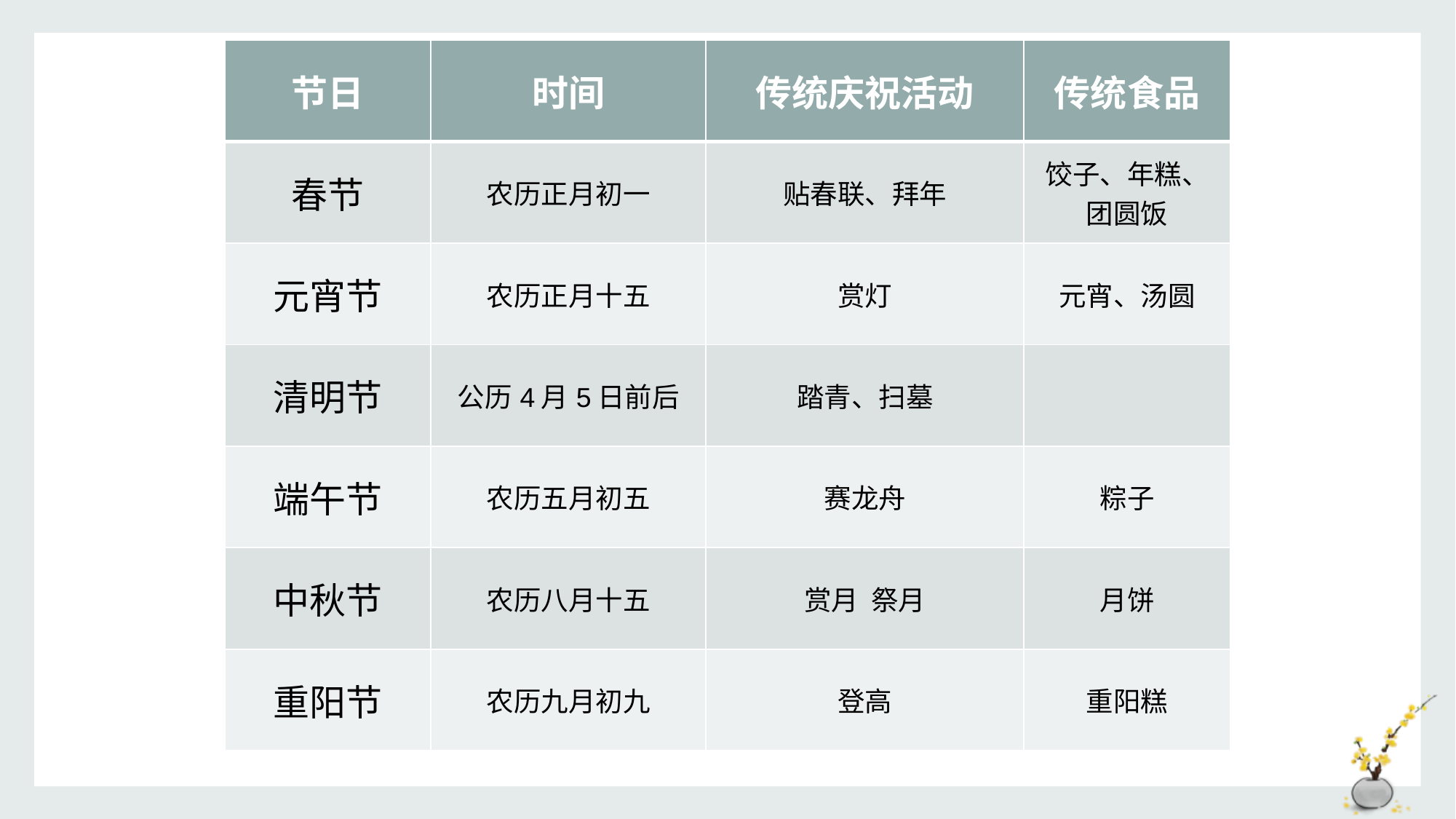

| 节日 | 时间 | 传统庆祝活动 | 传统食品 |
| --- | --- | --- | --- |
| 春节 | 农历正月初一 | 贴春联、拜年 | 饺子、年糕、团圆饭 |
| 元宵节 | 农历正月十五 | 赏灯 | 元宵、汤圆 |
| 清明节 | 公历4月5日前后 | 踏青、扫墓 |  |
| 端午节 | 农历五月初五 | 赛龙舟 | 粽子 |
| 中秋节 | 农历八月十五 | 赏月 祭月 | 月饼 |
| 重阳节 | 农历九月初九 | 登高 | 重阳糕 |